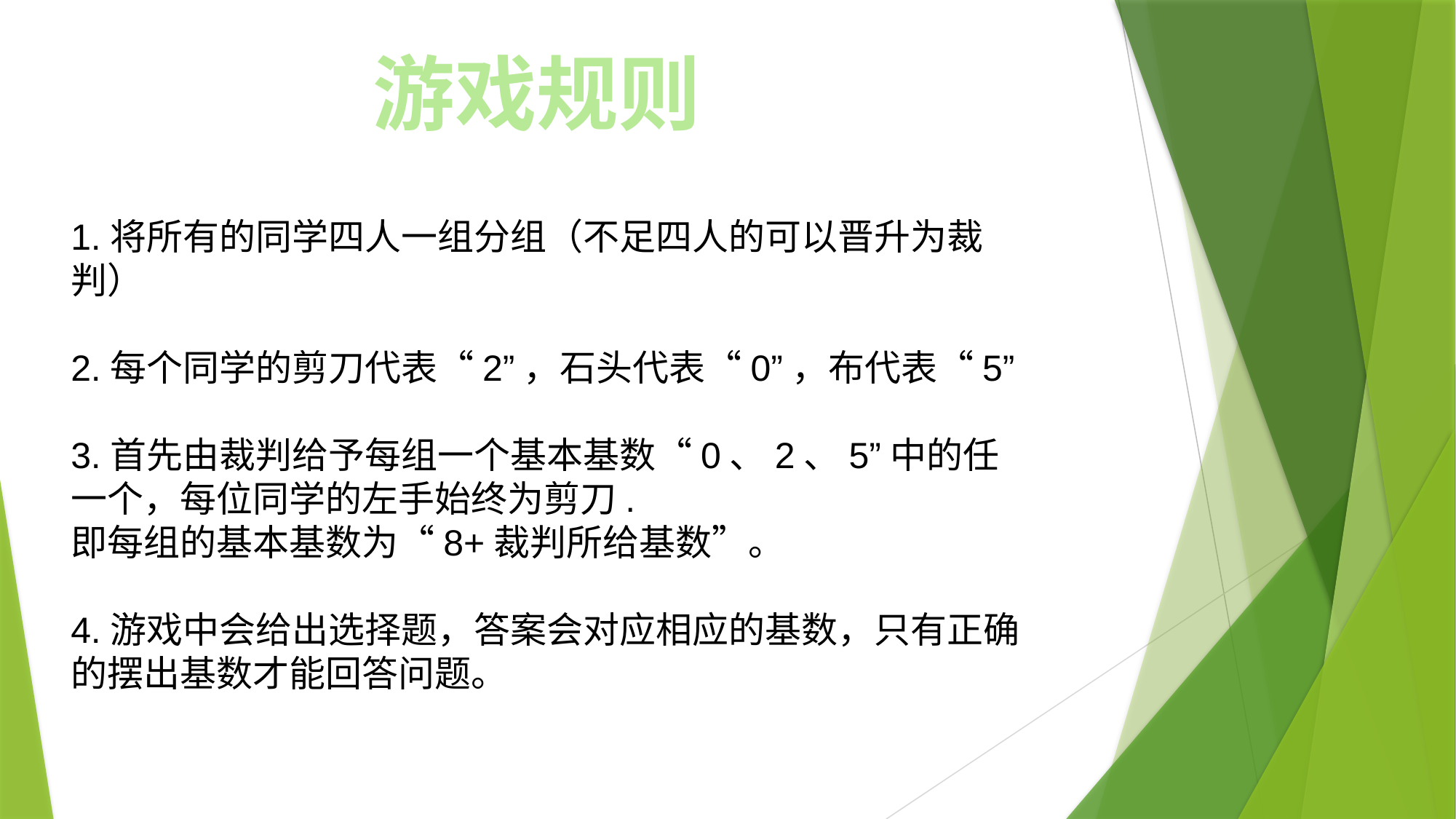

游戏规则
1.将所有的同学四人一组分组（不足四人的可以晋升为裁判）

2.每个同学的剪刀代表“2”，石头代表“0”，布代表“5”

3.首先由裁判给予每组一个基本基数“0、2、5”中的任一个，每位同学的左手始终为剪刀.
即每组的基本基数为“8+裁判所给基数”。

4.游戏中会给出选择题，答案会对应相应的基数，只有正确的摆出基数才能回答问题。